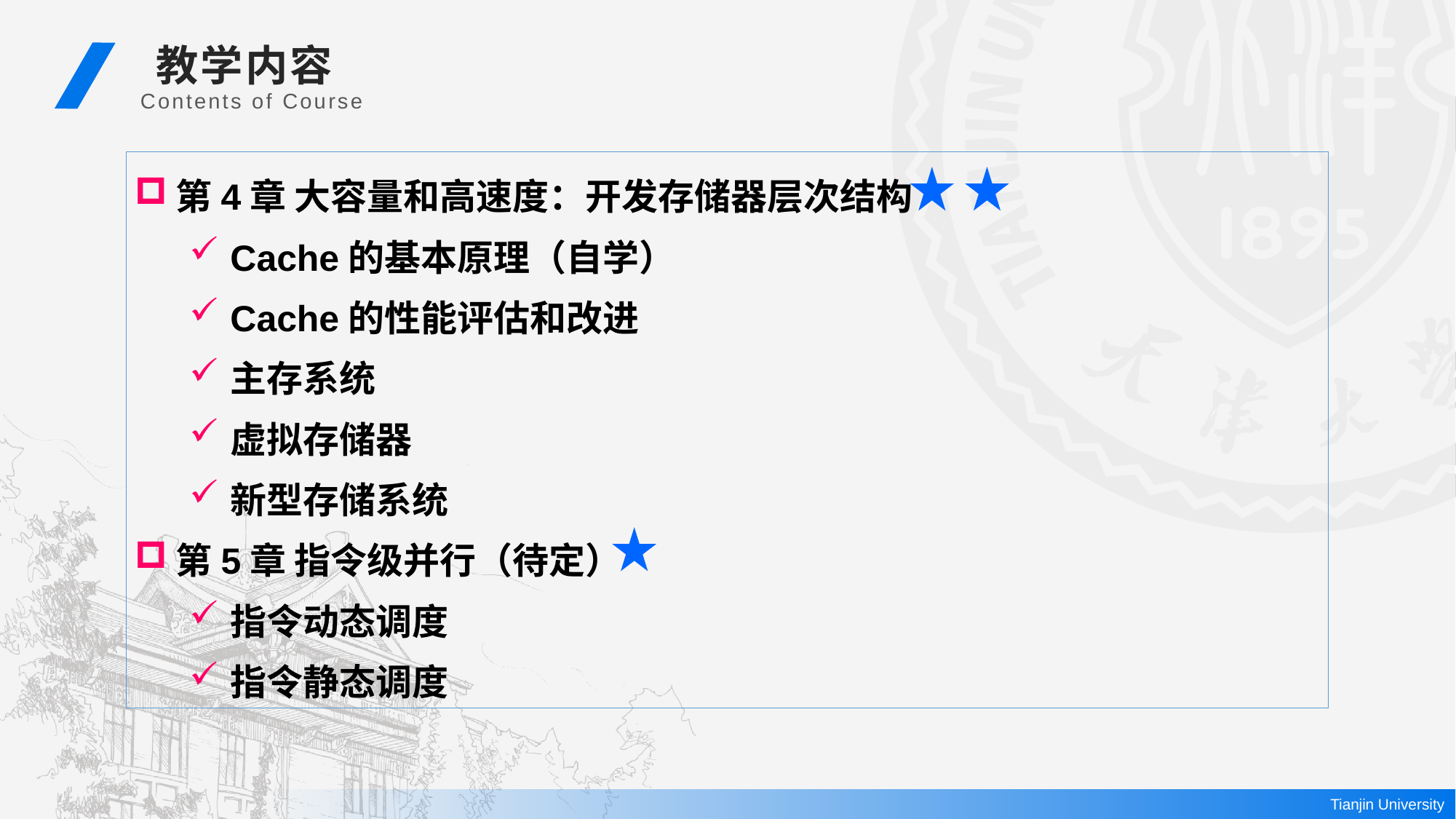

教学内容
   Contents of Course
第4章 大容量和高速度：开发存储器层次结构
Cache的基本原理（自学）
Cache的性能评估和改进
主存系统
虚拟存储器
新型存储系统
第5章 指令级并行（待定）
指令动态调度
指令静态调度